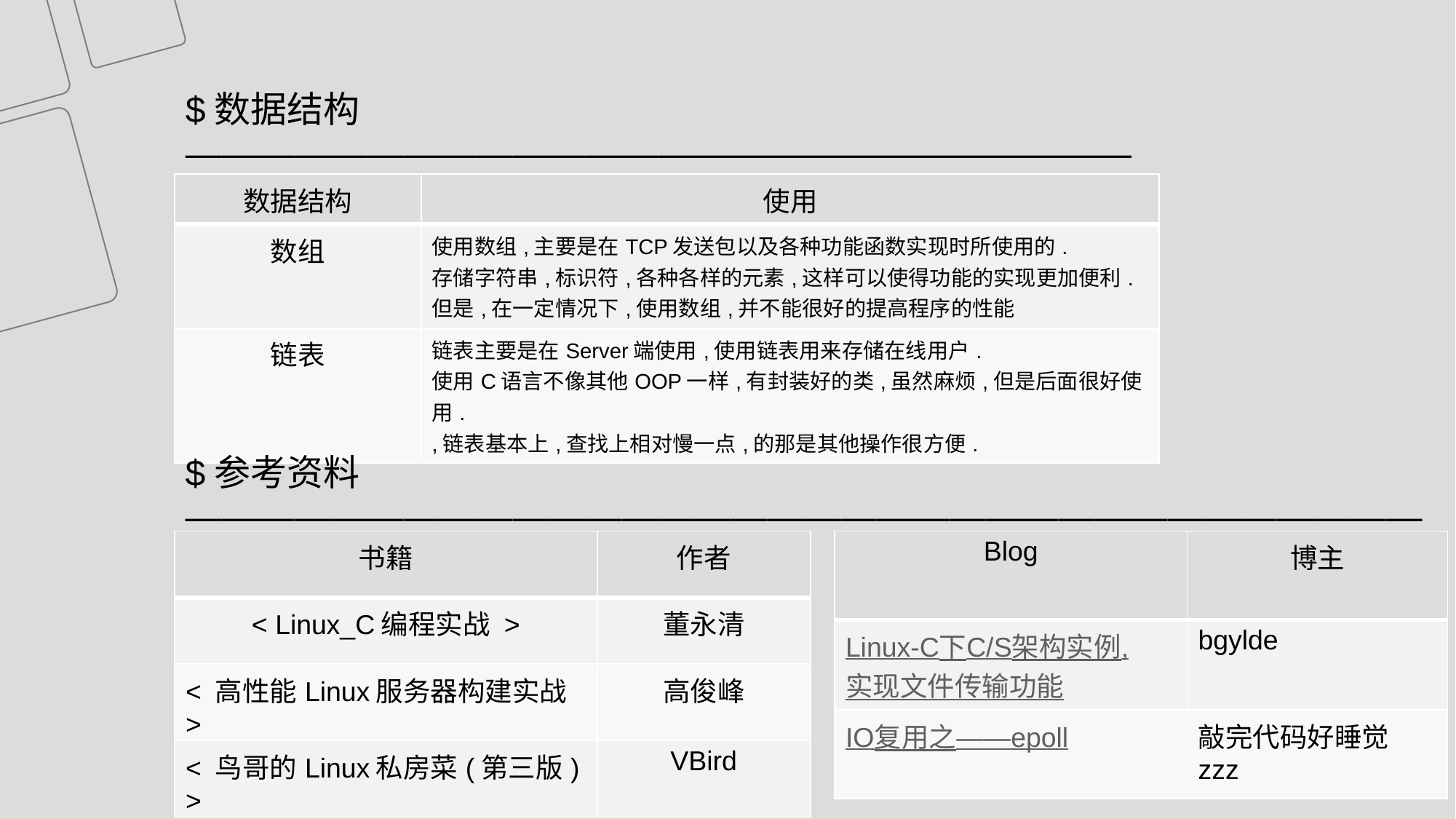

$数据结构
——————————————————————————
| 数据结构 | 使用 |
| --- | --- |
| 数组 | 使用数组,主要是在TCP发送包以及各种功能函数实现时所使用的. 存储字符串,标识符,各种各样的元素,这样可以使得功能的实现更加便利. 但是,在一定情况下,使用数组,并不能很好的提高程序的性能 |
| 链表 | 链表主要是在Server端使用,使用链表用来存储在线用户. 使用C语言不像其他OOP一样,有封装好的类,虽然麻烦,但是后面很好使用. ,链表基本上,查找上相对慢一点,的那是其他操作很方便. |
$参考资料
——————————————————————————————————
| 书籍 | 作者 |
| --- | --- |
| < Linux\_C编程实战 > | 董永清 |
| < 高性能Linux服务器构建实战 > | 高俊峰 |
| < 鸟哥的Linux私房菜(第三版) > | VBird |
| Blog | 博主 |
| --- | --- |
| Linux-C下C/S架构实例,实现文件传输功能 | bgylde |
| IO复用之——epoll | 敲完代码好睡觉zzz |